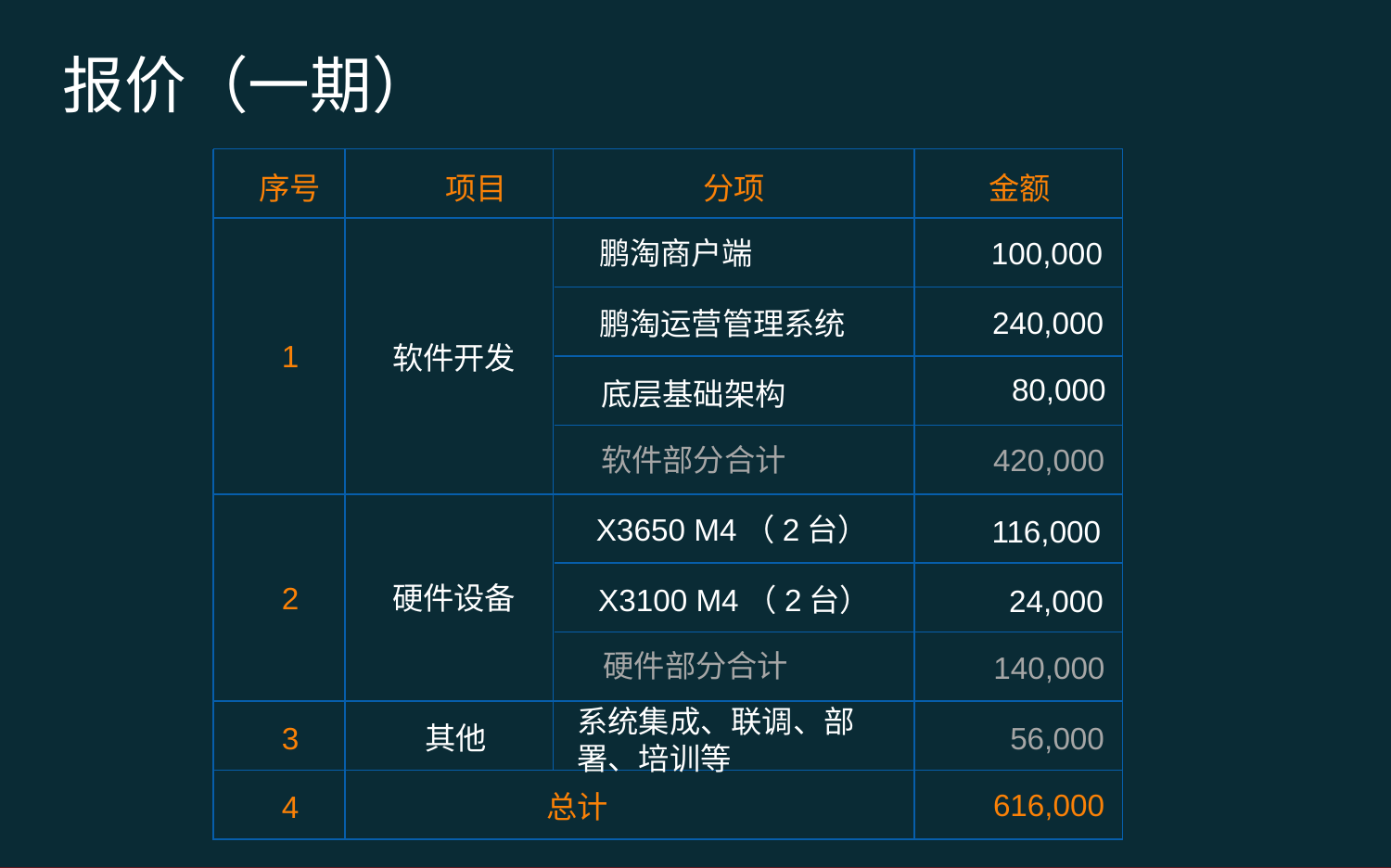

报价（一期）
序号
项目
分项
金额
鹏淘商户端
100,000
240,000
鹏淘运营管理系统
1
软件开发
80,000
底层基础架构
420,000
软件部分合计
X3650 M4（2台）
116,000
2
硬件设备
X3100 M4（2台）
24,000
硬件部分合计
140,000
系统集成、联调、部署、培训等
3
其他
56,000
616,000
4
总计